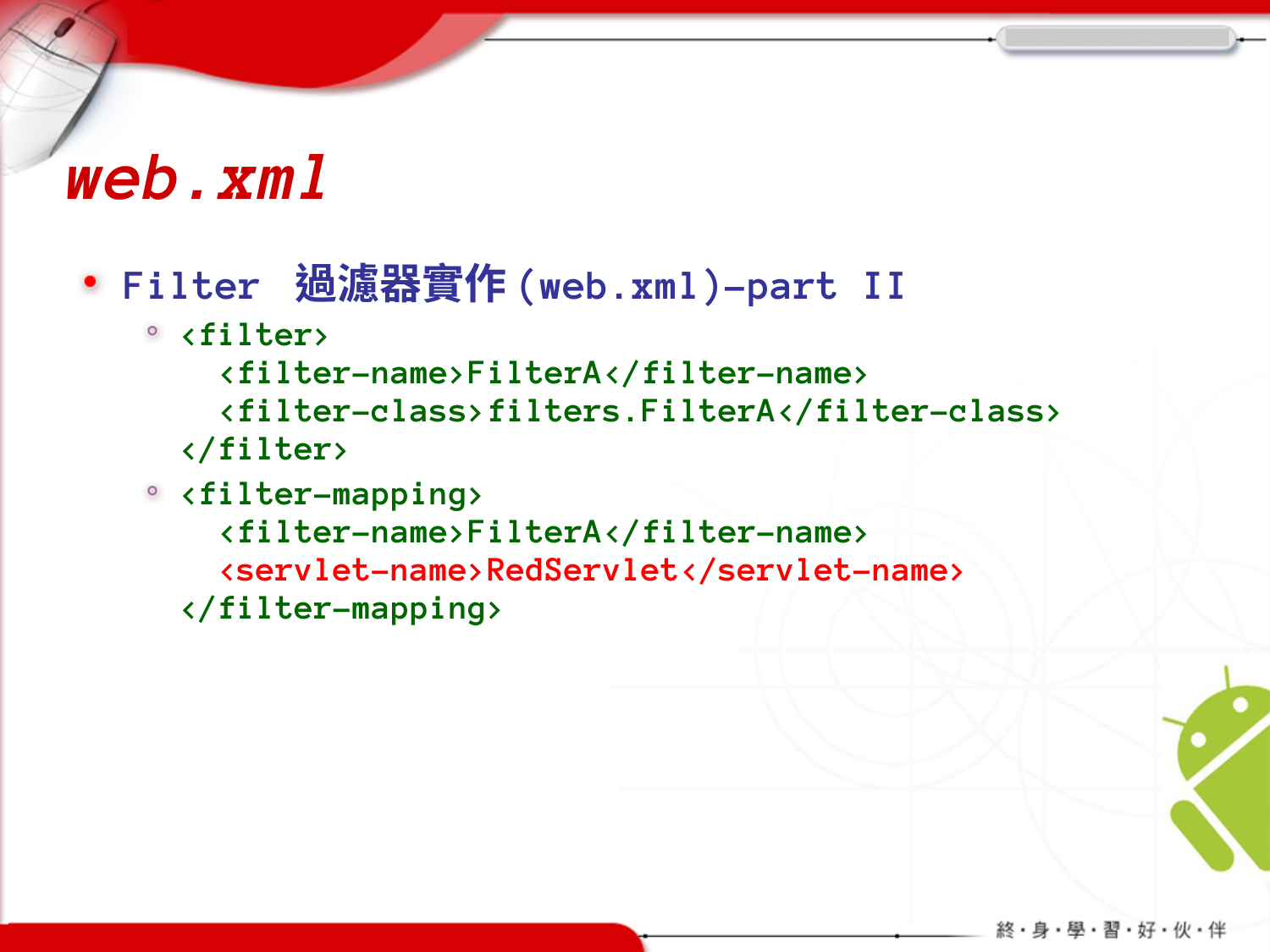

# web.xml
Filter 過濾器實作(web.xml)-part II
<filter>
  <filter-name>FilterA</filter-name>
  <filter-class>filters.FilterA</filter-class>    </filter>
<filter-mapping>
  <filter-name>FilterA</filter-name>
  <servlet-name>RedServlet</servlet-name>
</filter-mapping>